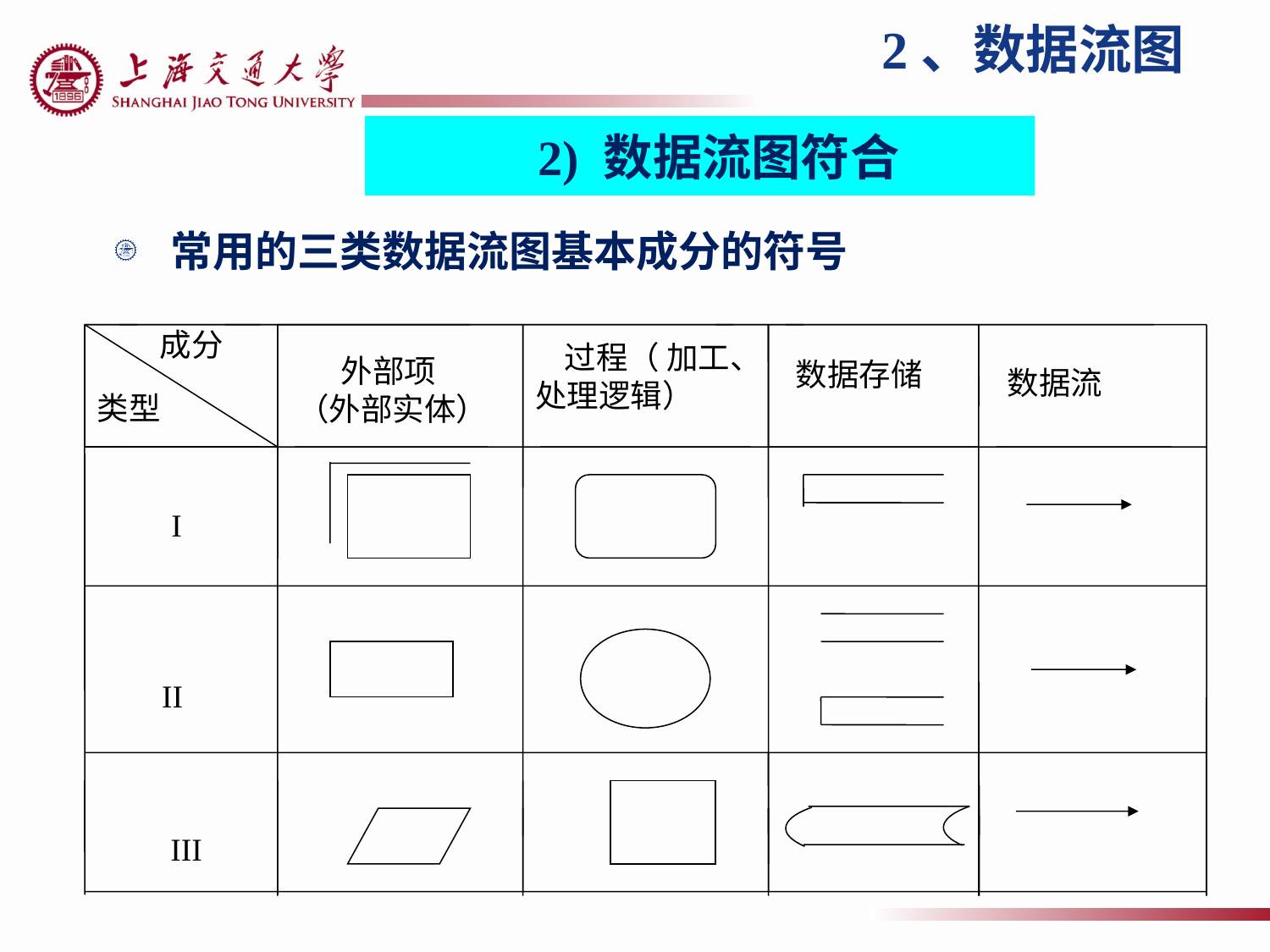

# 2、数据流图
2) 数据流图符合
常用的三类数据流图基本成分的符号

  成分

   过程（ 加工、
处理逻辑）

数据存储
     外部项
（外部实体）
数据流
类型

I

II

III